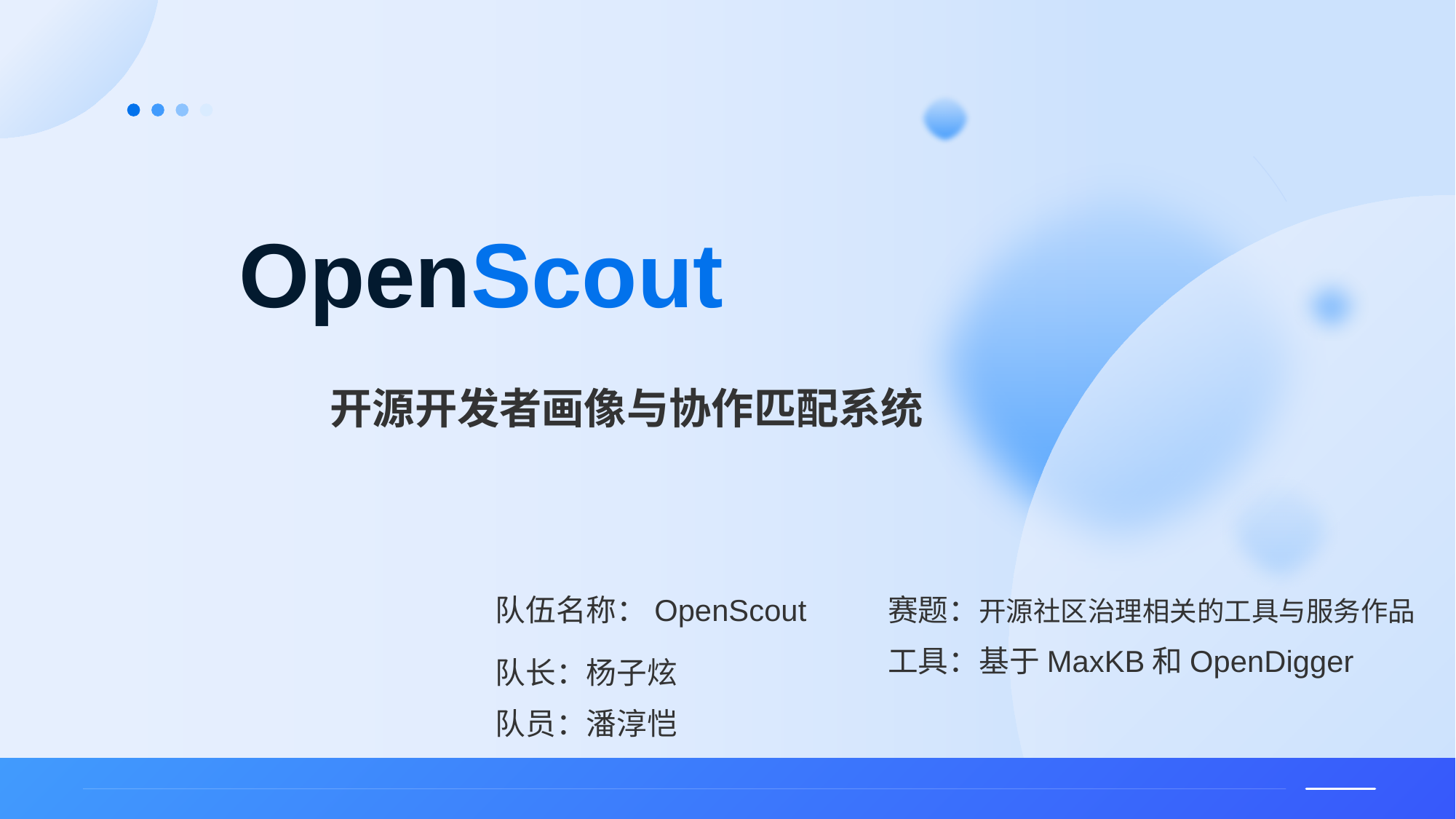

OpenScout
开源开发者画像与协作匹配系统
队伍名称：OpenScout
赛题：开源社区治理相关的工具与服务作品
工具：基于MaxKB和OpenDigger
队长：杨子炫
队员：潘淳恺